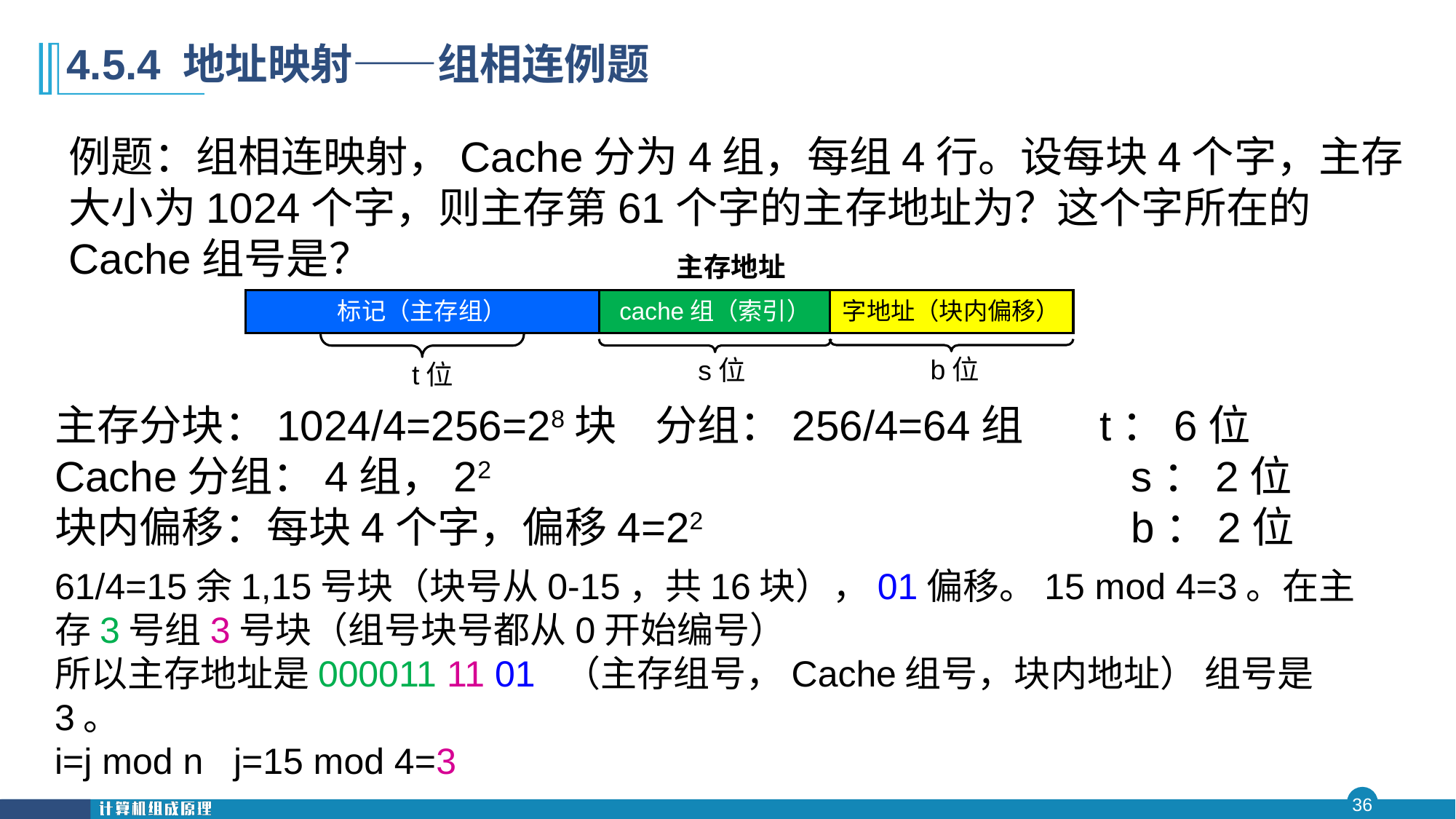

第四 章
4.5.4 地址映射——组相连例题
#
例题：组相连映射，Cache分为4组，每组4行。设每块4个字，主存大小为1024个字，则主存第61个字的主存地址为？这个字所在的Cache组号是？
主存地址

标记（主存组）
cache组（索引）
字地址（块内偏移）
b位
s位
t位
主存分块：1024/4=256=28块    分组：256/4=64组       t：6位
Cache分组：4组，22                           	 		        s：2位
块内偏移：每块4个字，偏移4=22      			        b：2位
61/4=15余1,15号块（块号从0-15，共16块），01偏移。15 mod 4=3。在主存3号组3号块（组号块号都从0开始编号）
所以主存地址是000011 11 01  （主存组号，Cache组号，块内地址） 组号是3。
i=j mod n   j=15 mod 4=3